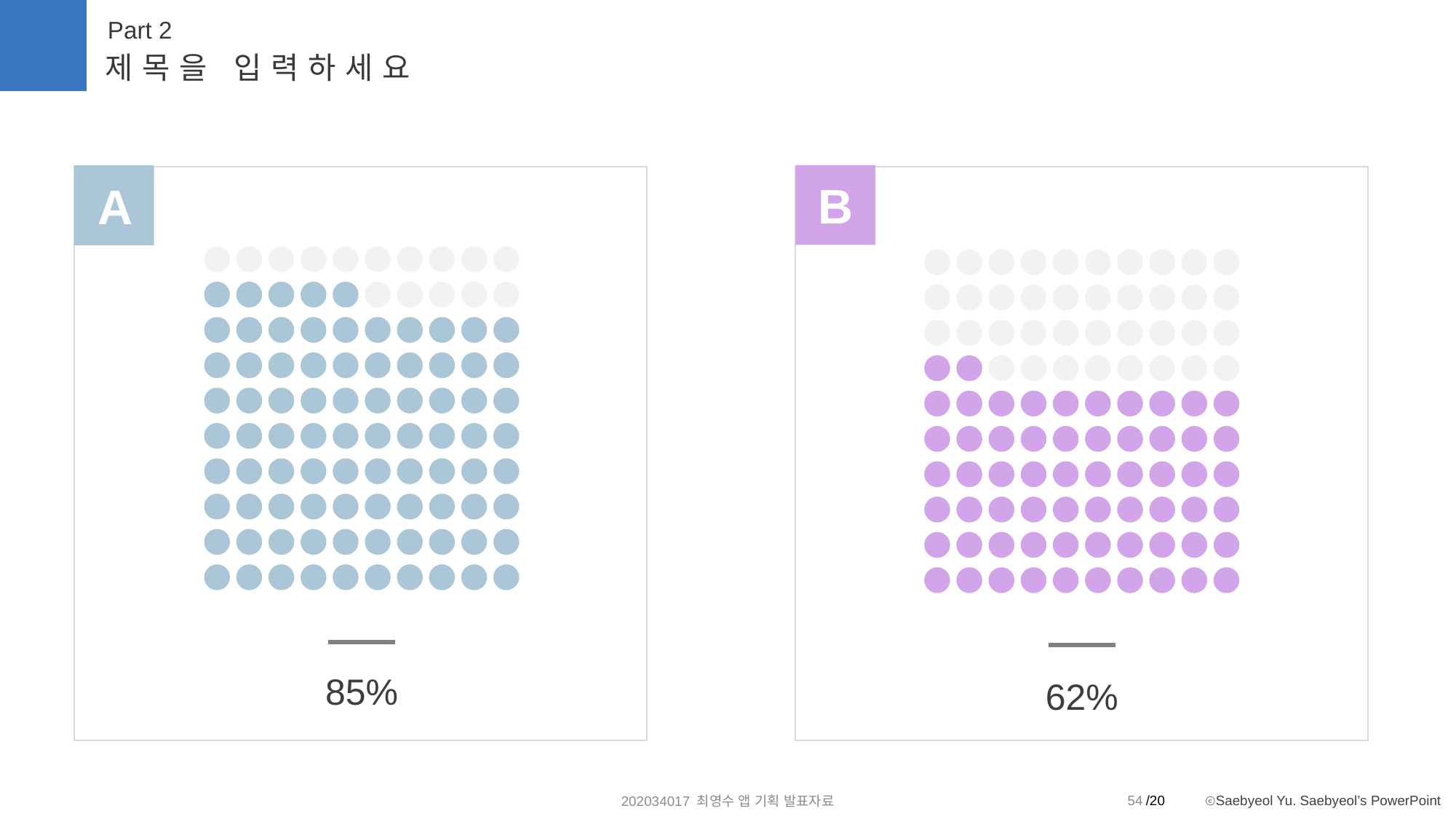

Part 2
제목을 입력하세요

B
A

85%
62%
54
202034017 최영수 앱 기획 발표자료